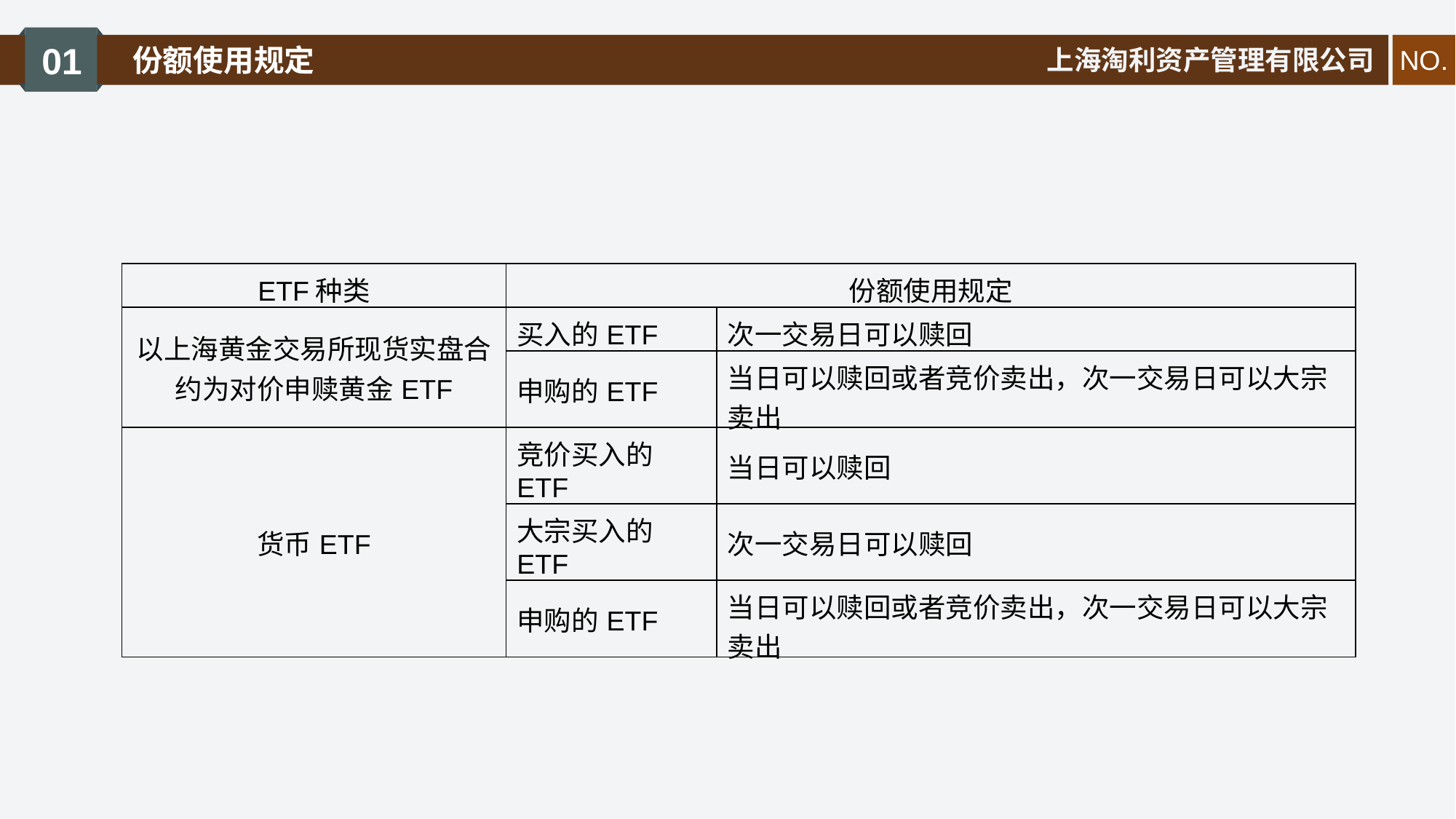

01
份额使用规定
上海淘利资产管理有限公司
NO.
| ETF种类 | 份额使用规定 |  |
| --- | --- | --- |
| 以上海黄金交易所现货实盘合约为对价申赎黄金ETF | 买入的ETF | 次一交易日可以赎回 |
|  | 申购的ETF | 当日可以赎回或者竞价卖出，次一交易日可以大宗卖出 |
| 货币ETF | 竞价买入的ETF | 当日可以赎回 |
|  | 大宗买入的ETF | 次一交易日可以赎回 |
|  | 申购的ETF | 当日可以赎回或者竞价卖出，次一交易日可以大宗卖出 |